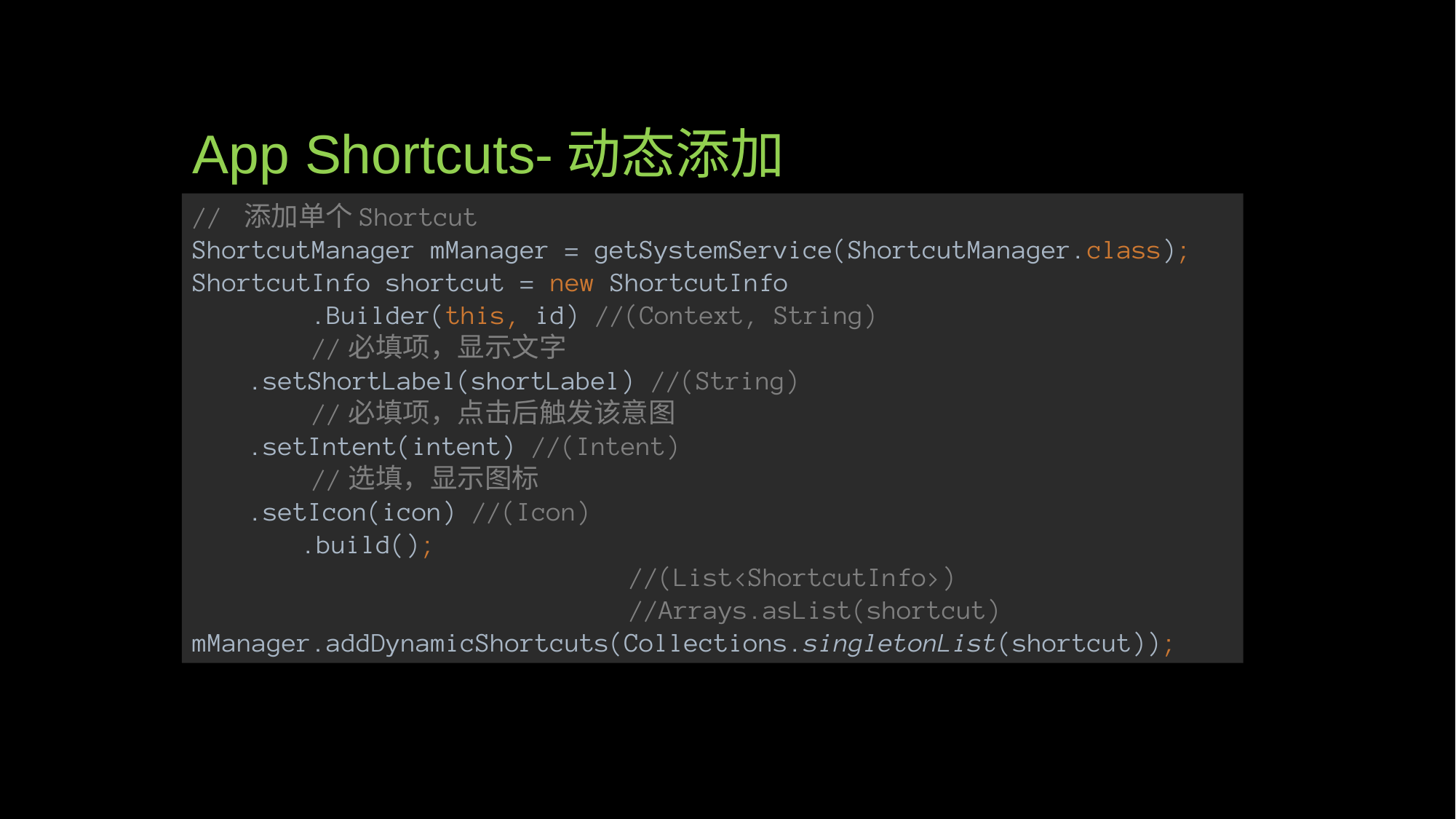

# App Shortcuts-动态添加
// 添加单个Shortcut
ShortcutManager mManager = getSystemService(ShortcutManager.class);
ShortcutInfo shortcut = new ShortcutInfo
        .Builder(this, id) //(Context, String)
        //必填项，显示文字
        .setShortLabel(shortLabel) //(String)
        //必填项，点击后触发该意图
        .setIntent(intent) //(Intent)
        //选填，显示图标
        .setIcon(icon) //(Icon)
	.build();
				//(List<ShortcutInfo>)
				//Arrays.asList(shortcut)
mManager.addDynamicShortcuts(Collections.singletonList(shortcut));